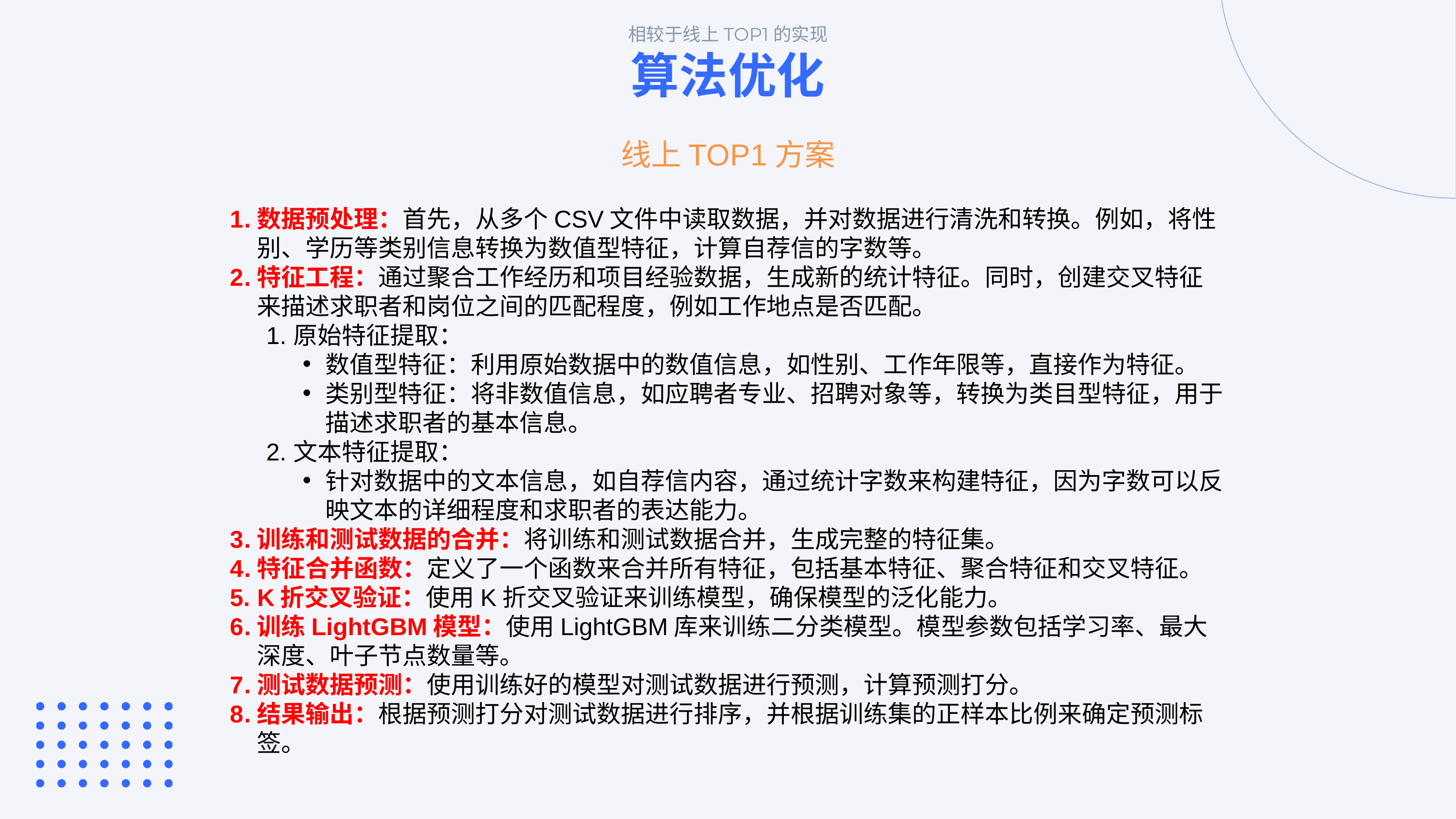

相较于线上TOP1的实现
算法优化
线上TOP1方案
数据预处理：首先，从多个CSV文件中读取数据，并对数据进行清洗和转换。例如，将性别、学历等类别信息转换为数值型特征，计算自荐信的字数等。
特征工程：通过聚合工作经历和项目经验数据，生成新的统计特征。同时，创建交叉特征来描述求职者和岗位之间的匹配程度，例如工作地点是否匹配。
原始特征提取：
数值型特征：利用原始数据中的数值信息，如性别、工作年限等，直接作为特征。
类别型特征：将非数值信息，如应聘者专业、招聘对象等，转换为类目型特征，用于描述求职者的基本信息。
文本特征提取：
针对数据中的文本信息，如自荐信内容，通过统计字数来构建特征，因为字数可以反映文本的详细程度和求职者的表达能力。
训练和测试数据的合并：将训练和测试数据合并，生成完整的特征集。
特征合并函数：定义了一个函数来合并所有特征，包括基本特征、聚合特征和交叉特征。
K折交叉验证：使用K折交叉验证来训练模型，确保模型的泛化能力。
训练LightGBM模型：使用LightGBM库来训练二分类模型。模型参数包括学习率、最大深度、叶子节点数量等。
测试数据预测：使用训练好的模型对测试数据进行预测，计算预测打分。
结果输出：根据预测打分对测试数据进行排序，并根据训练集的正样本比例来确定预测标签。